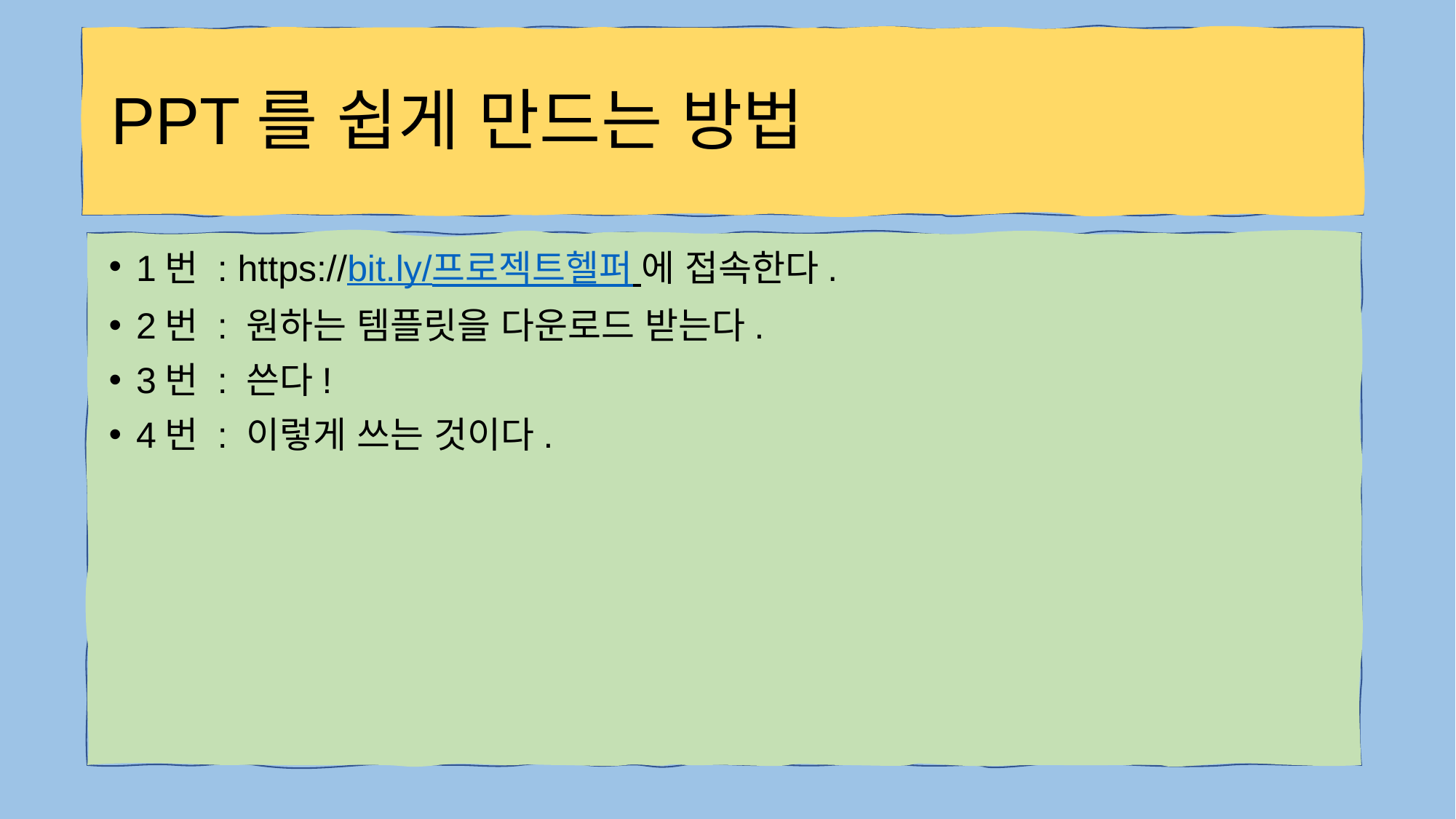

# PPT를 쉽게 만드는 방법
1번 : https://bit.ly/프로젝트헬퍼 에 접속한다.
2번 : 원하는 템플릿을 다운로드 받는다.
3번 : 쓴다!
4번 : 이렇게 쓰는 것이다.